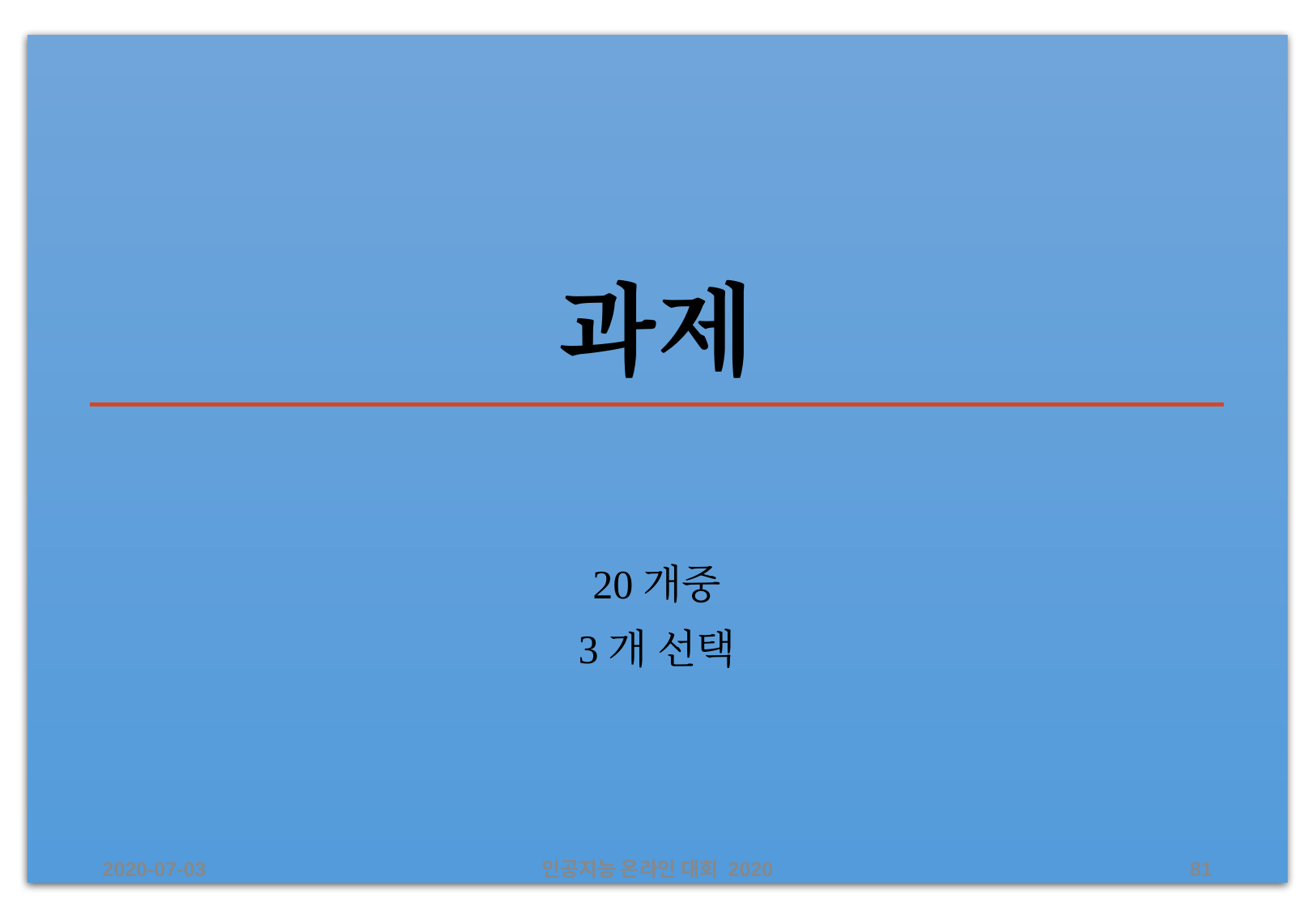

# 과제
20개중
3개 선택
2020-07-03
인공지능 온라인 대회 2020
81